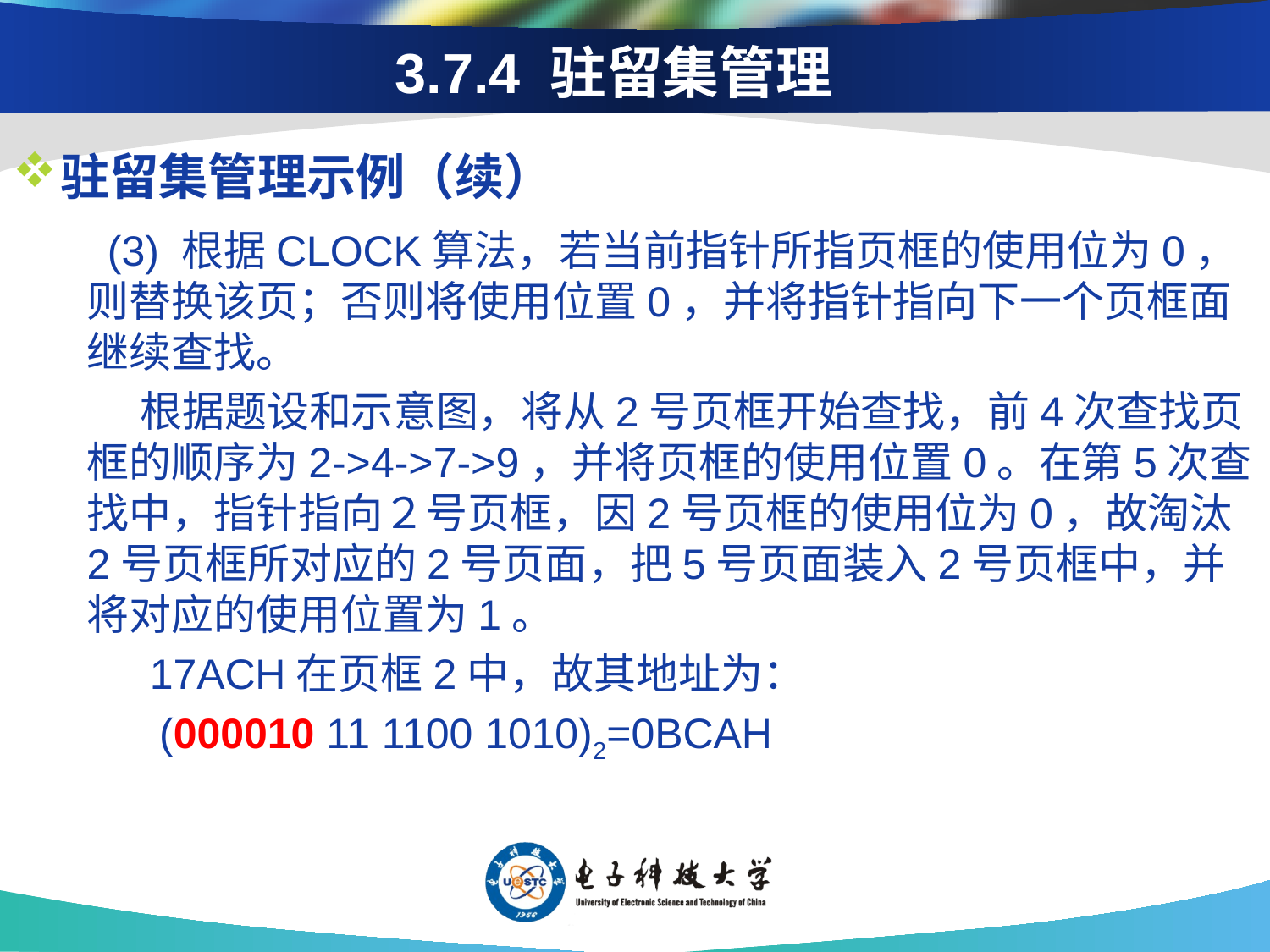

# 3.7.4 驻留集管理
驻留集管理示例（续）
　　(3) 根据CLOCK算法，若当前指针所指页框的使用位为0，则替换该页；否则将使用位置0，并将指针指向下一个页框面继续查找。
　　　根据题设和示意图，将从2号页框开始查找，前4次查找页框的顺序为2->4->7->9，并将页框的使用位置0。在第5次查找中，指针指向２号页框，因2号页框的使用位为0，故淘汰2号页框所对应的2号页面，把5号页面装入2号页框中，并将对应的使用位置为1。
　　　17ACH在页框2中，故其地址为：
　　 　(000010 11 1100 1010)2=0BCAH